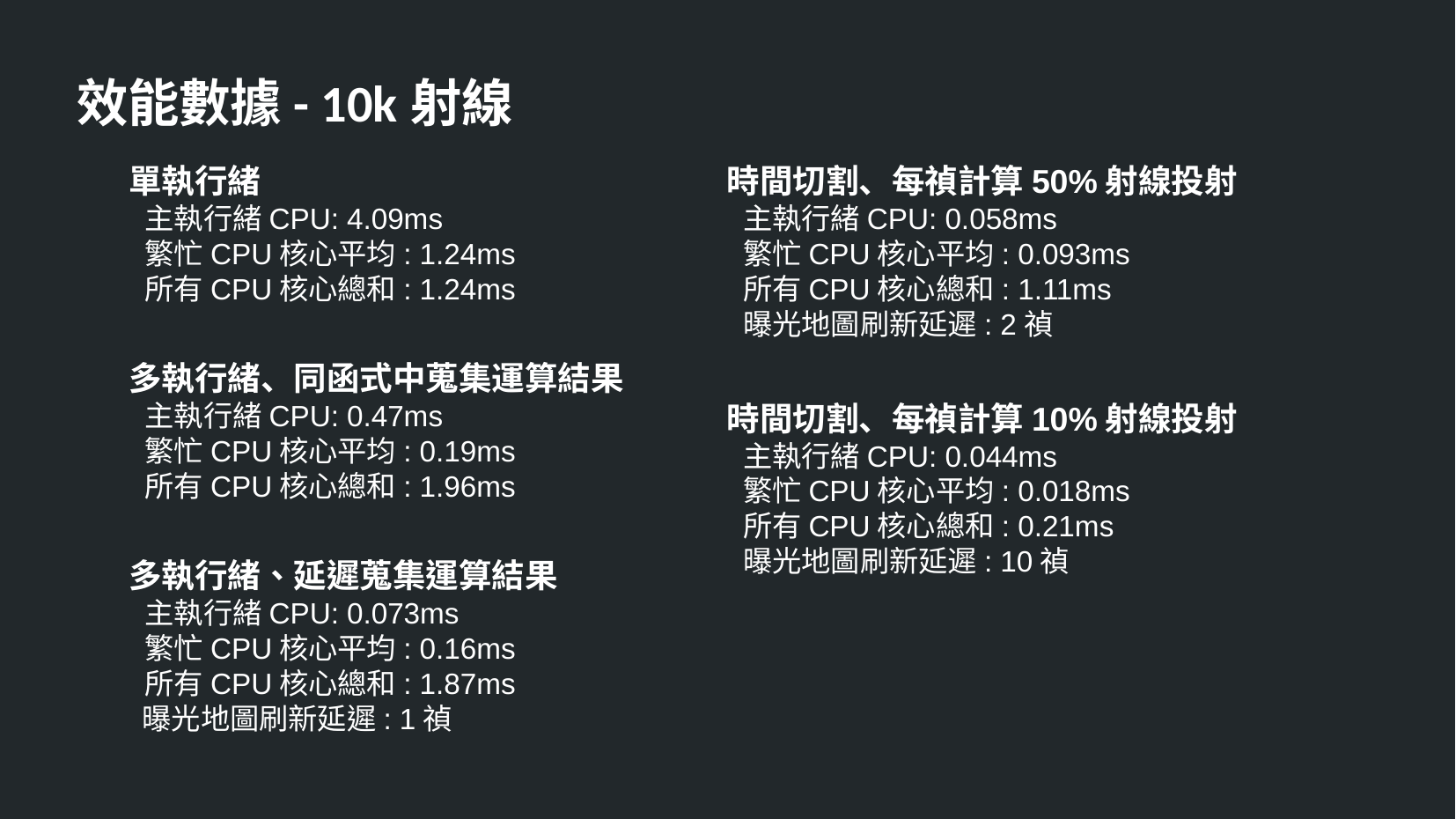

效能數據- 10k射線
單執行緒
 主執行緒CPU: 4.09ms
 繁忙CPU核心平均: 1.24ms
 所有CPU核心總和: 1.24ms
時間切割、每禎計算50%射線投射
 主執行緒CPU: 0.058ms
 繁忙CPU核心平均: 0.093ms
 所有CPU核心總和: 1.11ms
 曝光地圖刷新延遲: 2禎
多執行緒、同函式中蒐集運算結果
 主執行緒CPU: 0.47ms
 繁忙CPU核心平均: 0.19ms
 所有CPU核心總和: 1.96ms
時間切割、每禎計算10%射線投射
 主執行緒CPU: 0.044ms
 繁忙CPU核心平均: 0.018ms
 所有CPU核心總和: 0.21ms
 曝光地圖刷新延遲: 10禎
多執行緒、延遲蒐集運算結果
 主執行緒CPU: 0.073ms
 繁忙CPU核心平均: 0.16ms
 所有CPU核心總和: 1.87ms
 曝光地圖刷新延遲: 1禎